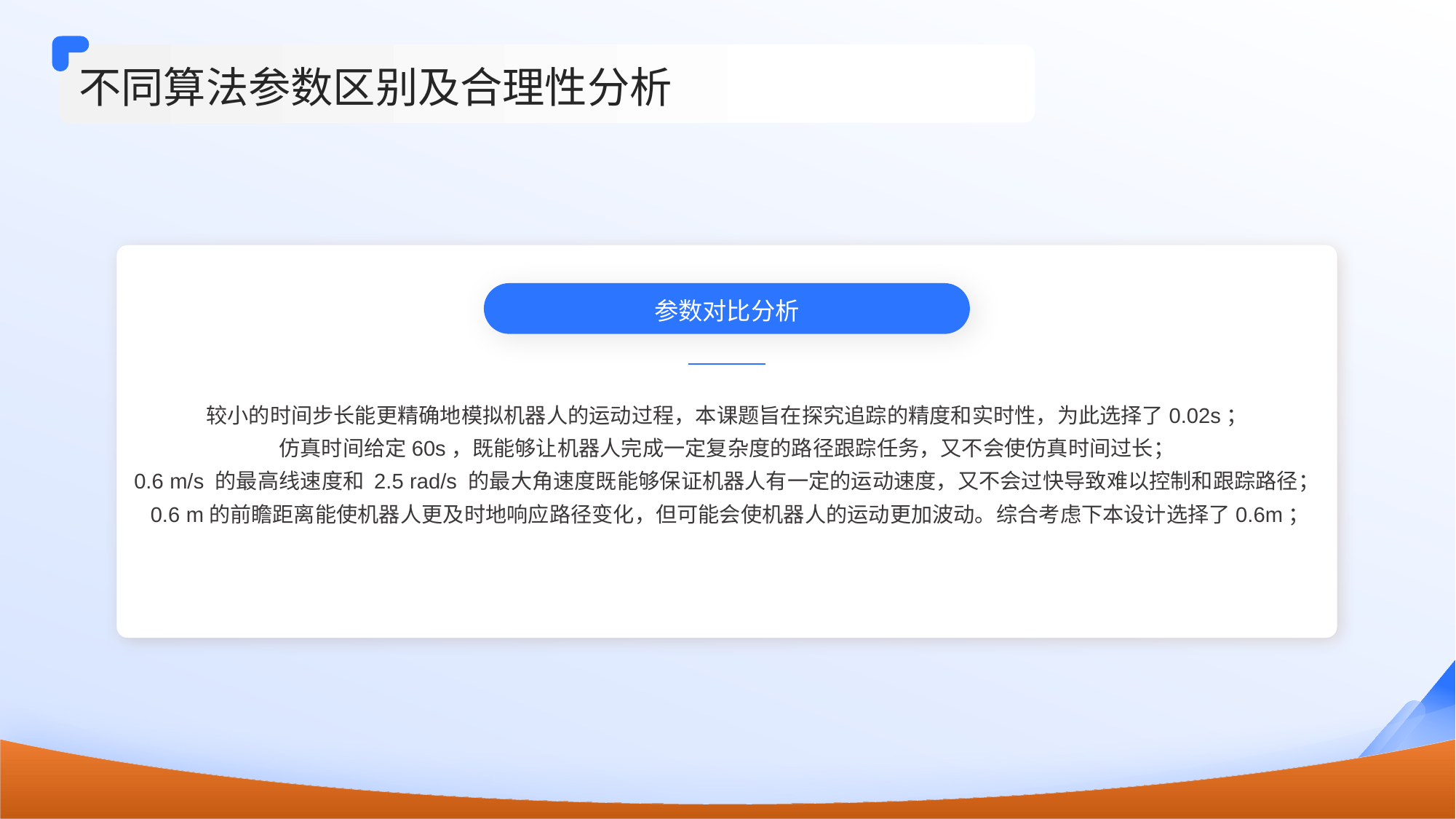

不同算法参数区别及合理性分析

参数对比分析

较小的时间步长能更精确地模拟机器人的运动过程，本课题旨在探究追踪的精度和实时性，为此选择了0.02s；
仿真时间给定60s，既能够让机器人完成一定复杂度的路径跟踪任务，又不会使仿真时间过长；
0.6 m/s 的最高线速度和 2.5 rad/s 的最大角速度既能够保证机器人有一定的运动速度，又不会过快导致难以控制和跟踪路径；
 0.6 m的前瞻距离能使机器人更及时地响应路径变化，但可能会使机器人的运动更加波动。综合考虑下本设计选择了0.6m；